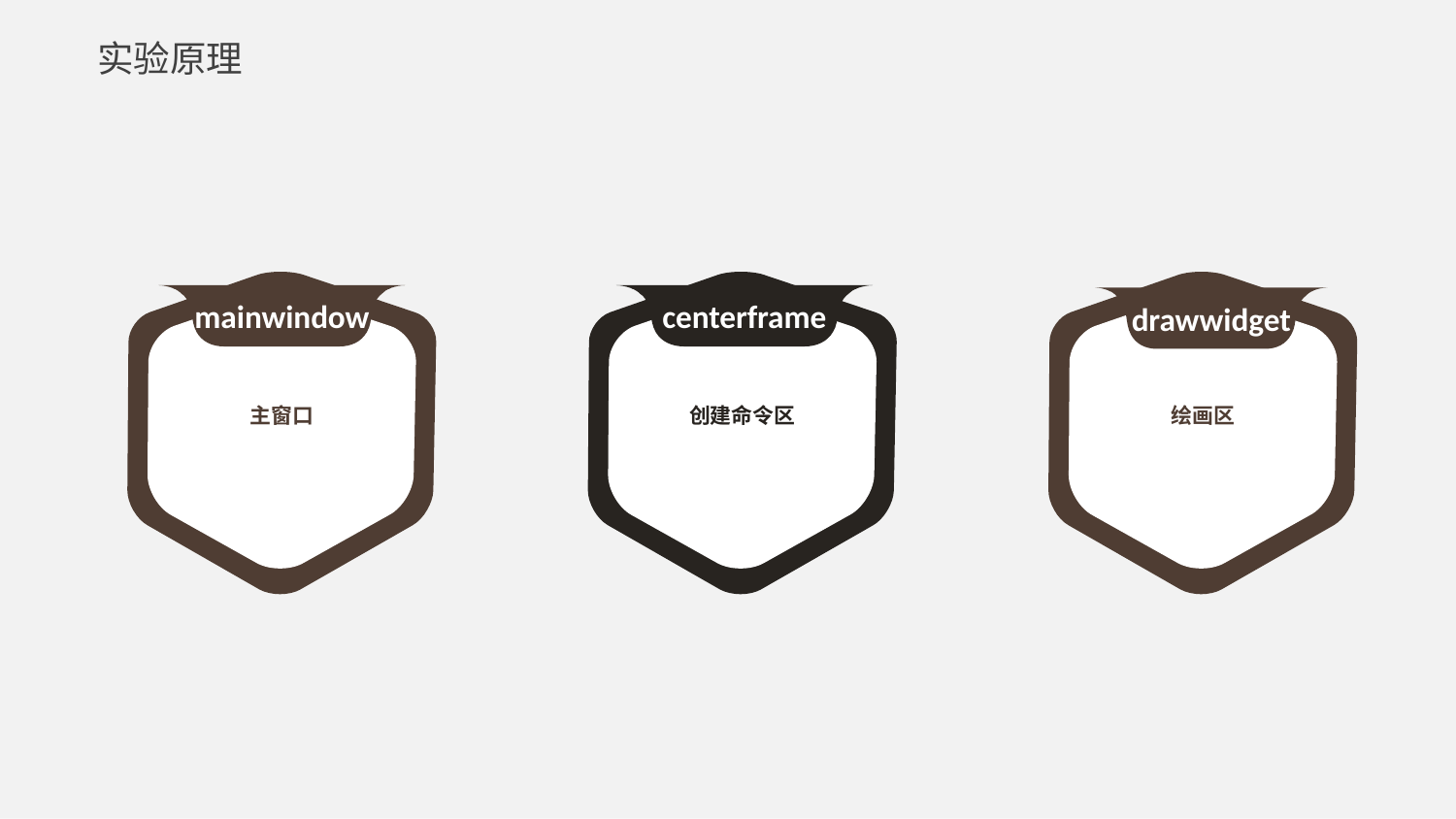

实验原理

mainwindow

主窗口

centerframe

创建命令区

drawwidget

绘画区